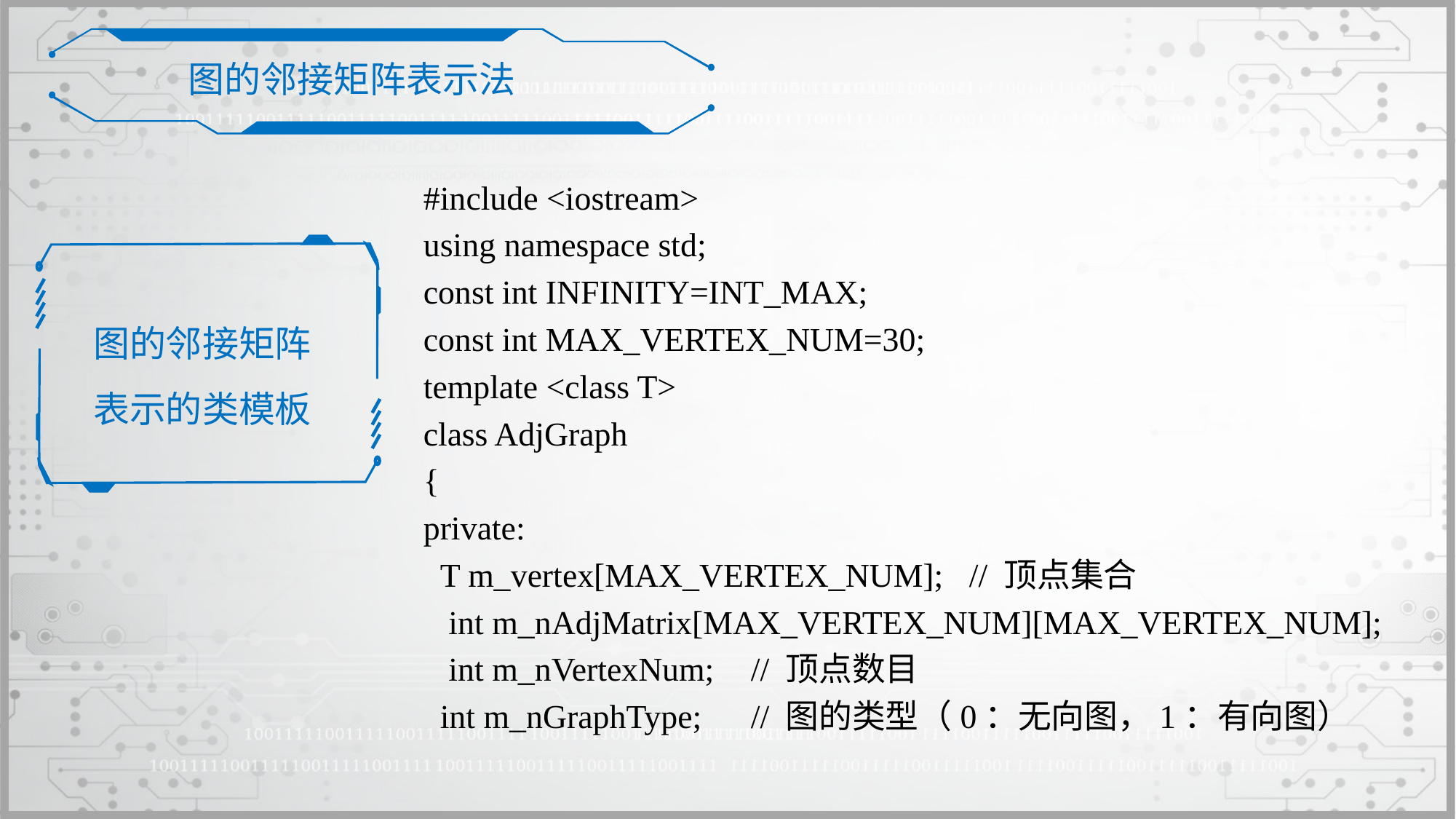

图的邻接矩阵表示法
#include <iostream>
using namespace std;
const int INFINITY=INT_MAX;
const int MAX_VERTEX_NUM=30;
template <class T>
class AdjGraph
{
private:
  T m_vertex[MAX_VERTEX_NUM];	// 顶点集合
   int m_nAdjMatrix[MAX_VERTEX_NUM][MAX_VERTEX_NUM];
   int m_nVertexNum;	// 顶点数目
  int m_nGraphType;	// 图的类型（0：无向图，1：有向图）

图的邻接矩阵
表示的类模板